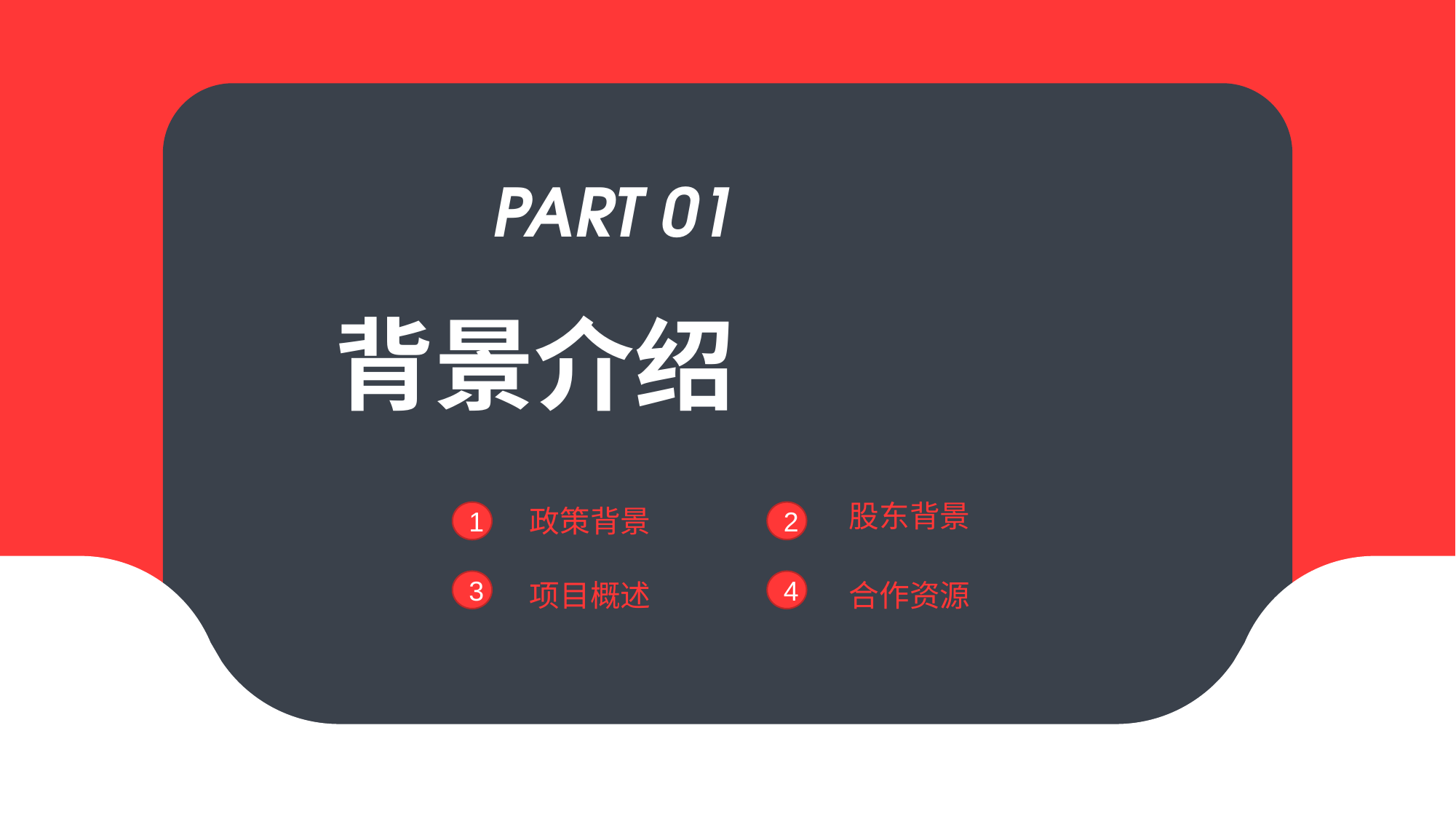

PART 01
背景介绍
股东背景
政策背景
2
1

项目概述
合作资源
3
4